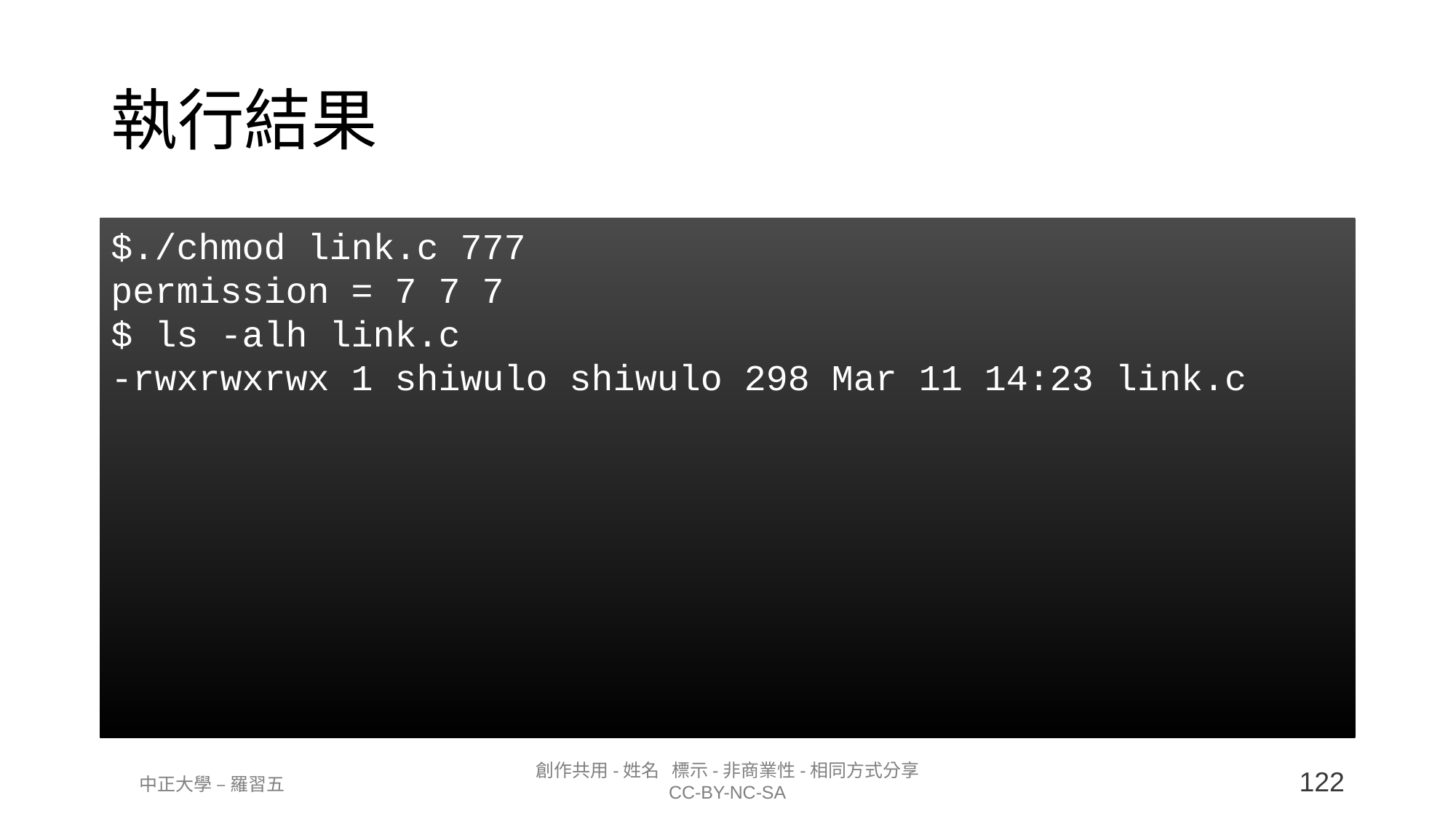

執行結果
$./chmod link.c 777
permission = 7 7 7
$ ls -alh link.c
-rwxrwxrwx 1 shiwulo shiwulo 298 Mar 11 14:23 link.c